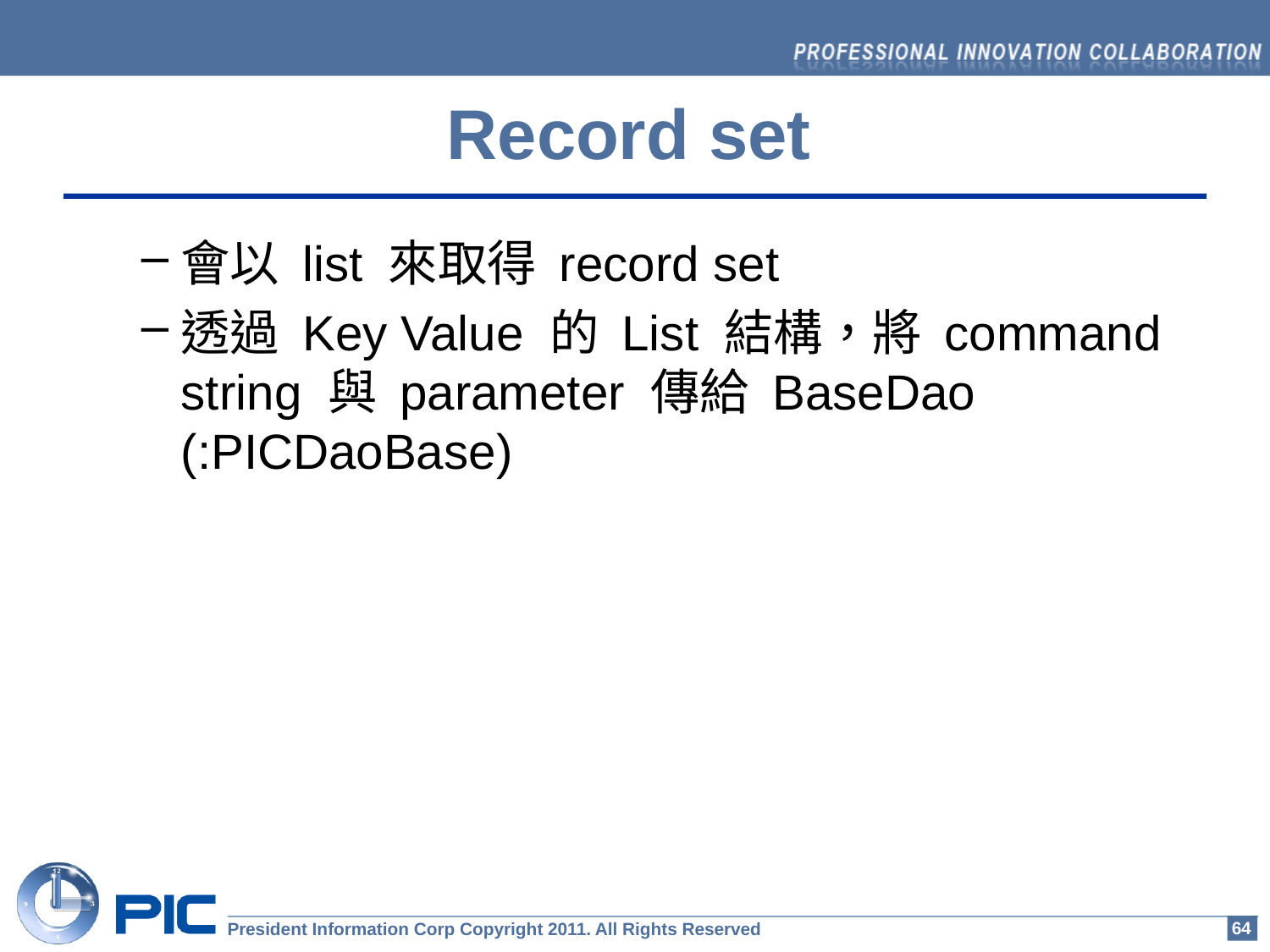

Record set

會以 list 來取得 record set
透過 Key Value 的 List 結構，將 command string 與 parameter 傳給 BaseDao (:PICDaoBase)